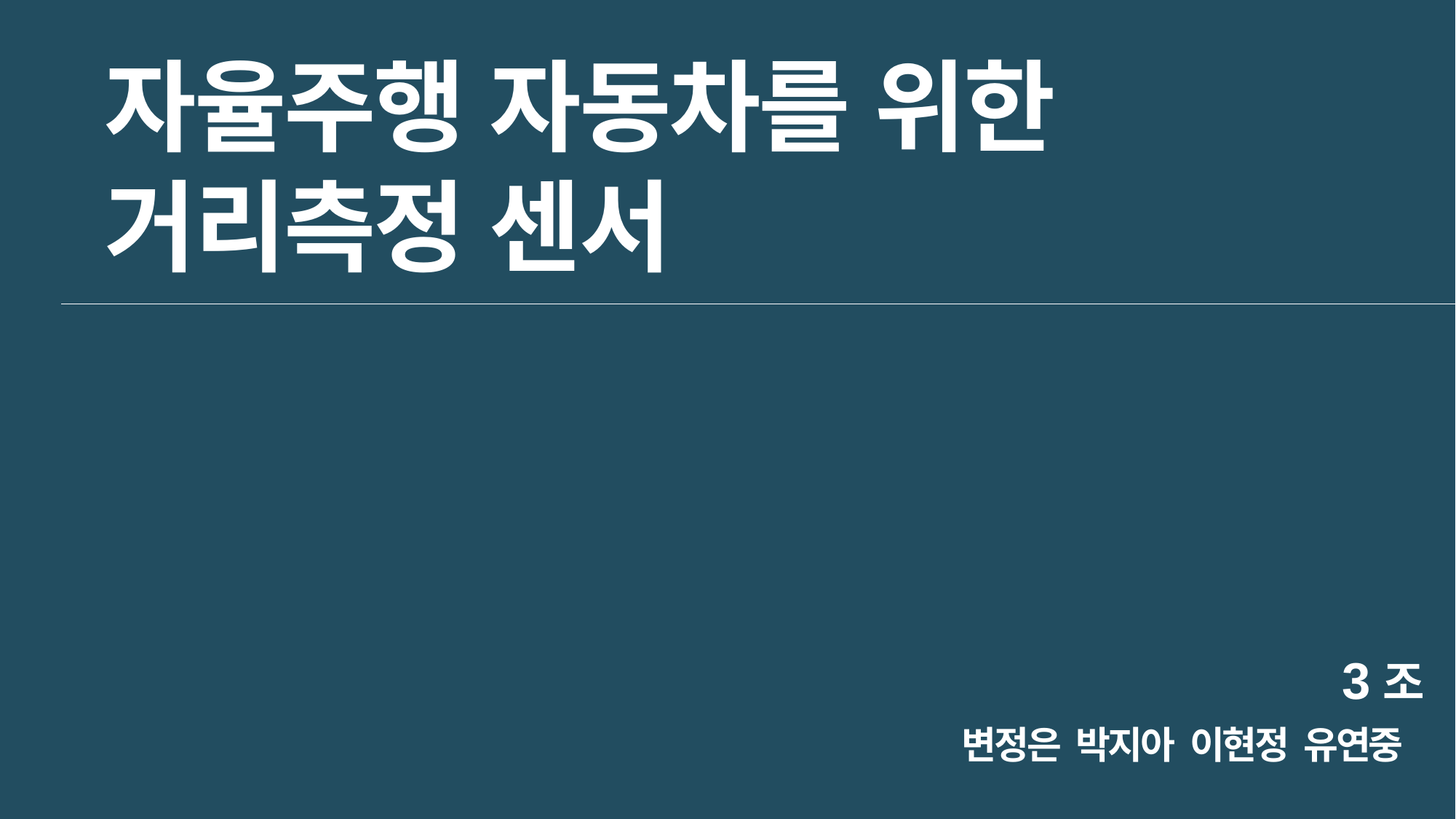

자율주행 자동차를 위한
거리측정 센서
3조
변정은  박지아  이현정  유연중
|  |
| --- |